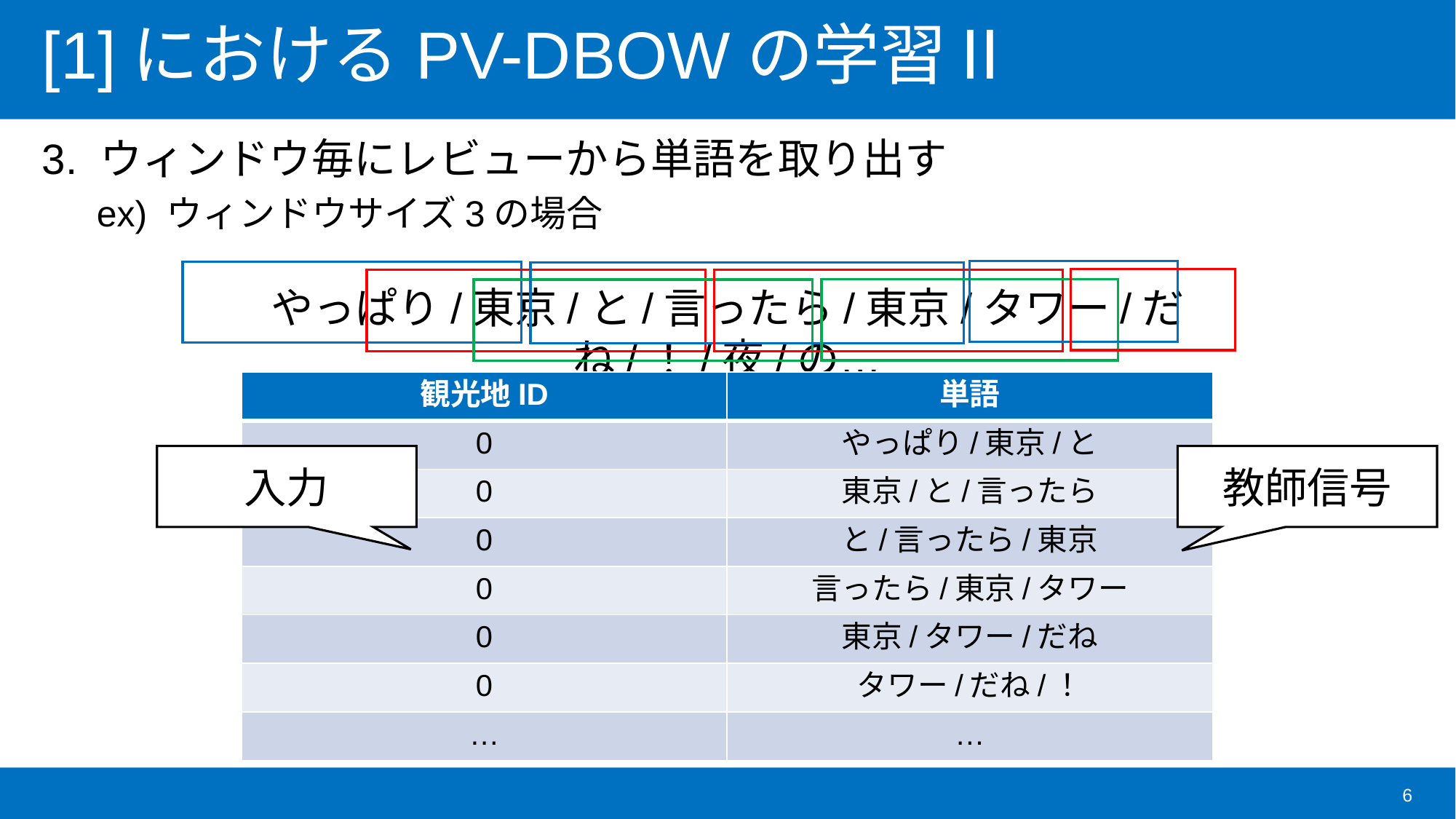

# [1]におけるPV-DBOWの学習Ⅱ
3. ウィンドウ毎にレビューから単語を取り出す
ex) ウィンドウサイズ3の場合

やっぱり/東京/と/言ったら/東京/タワー/だね/！/夜/の…

| 観光地ID | 単語 |
| --- | --- |
| 0 | やっぱり/東京/と |
| 0 | 東京/と/言ったら |
| 0 | と/言ったら/東京 |
| 0 | 言ったら/東京/タワー |
| 0 | 東京/タワー/だね |
| 0 | タワー/だね/！ |
| … | … |
入力
教師信号
6